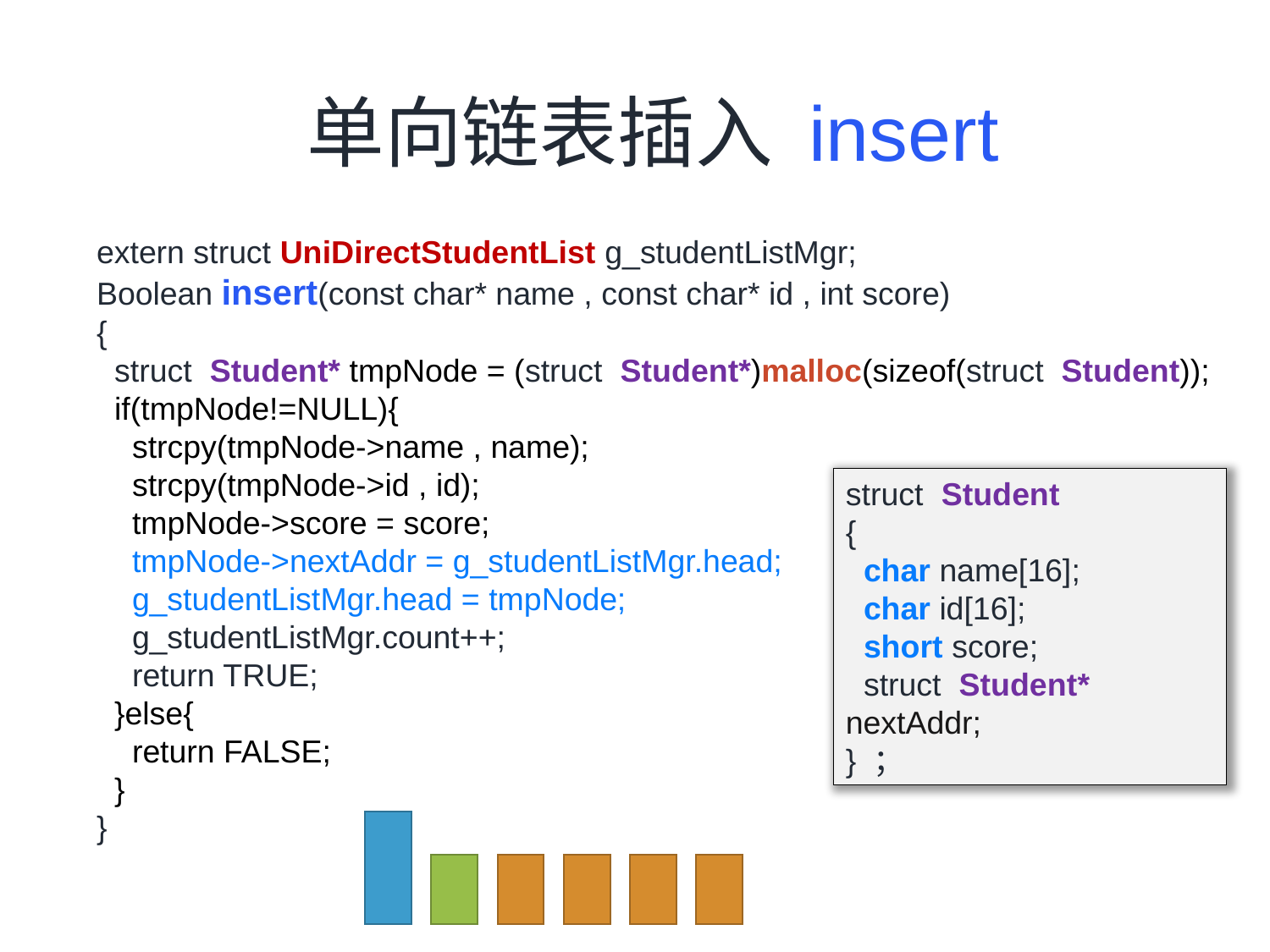

单向链表插入 insert
extern struct UniDirectStudentList g_studentListMgr;
Boolean insert(const char* name , const char* id , int score)
{
  struct  Student* tmpNode = (struct  Student*)malloc(sizeof(struct  Student));
  if(tmpNode!=NULL){
    strcpy(tmpNode->name , name);
    strcpy(tmpNode->id , id);
    tmpNode->score = score;
    tmpNode->nextAddr = g_studentListMgr.head;
    g_studentListMgr.head = tmpNode;
    g_studentListMgr.count++;
    return TRUE;
  }else{
    return FALSE;
  }
}
struct  Student
{
  char name[16];
  char id[16];
  short score;
  struct  Student* nextAddr;
} ；